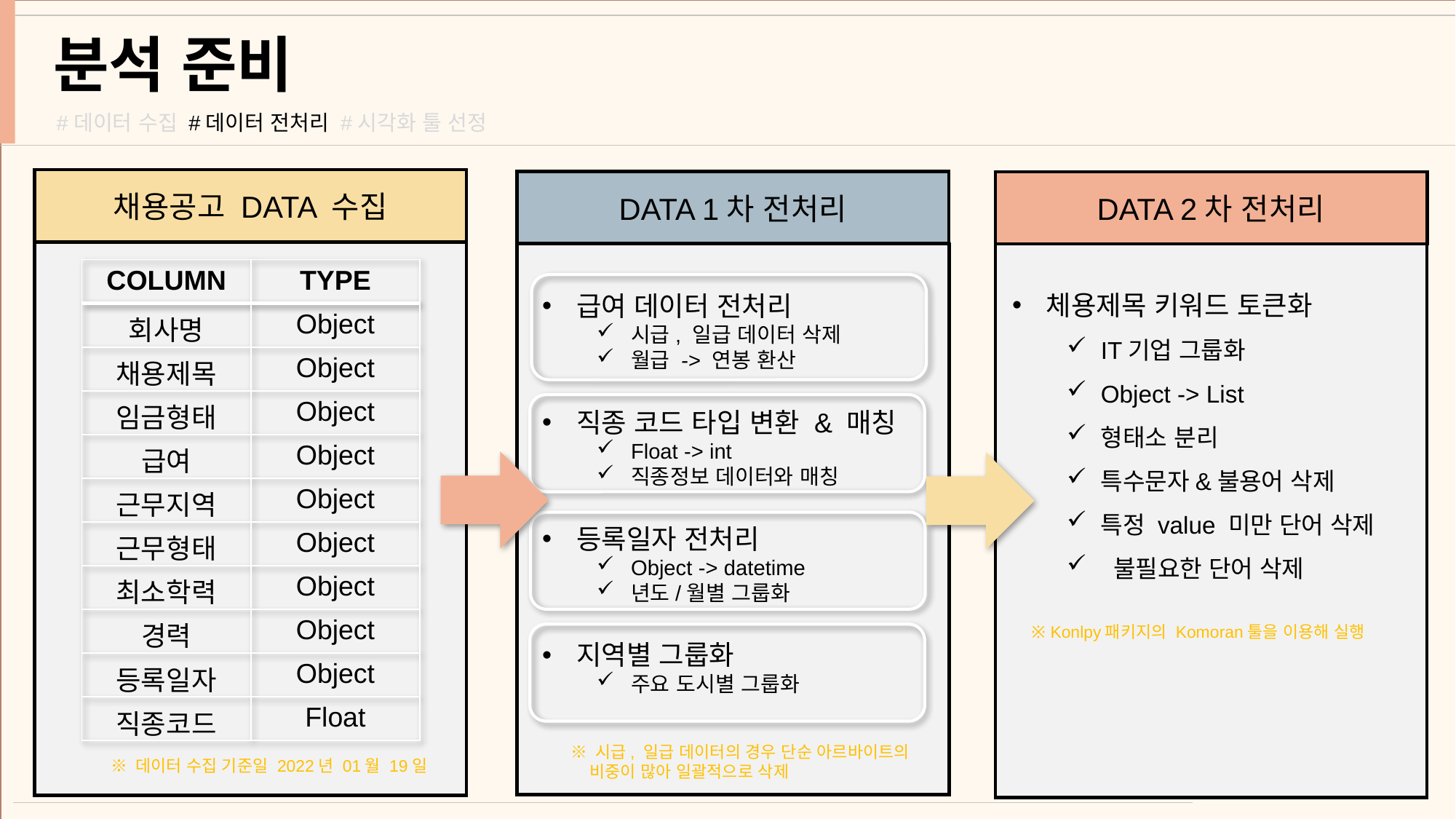

분석 준비
#데이터 수집 #데이터 전처리 #시각화 툴 선정

채용공고 DATA 수집
DATA 1차 전처리
DATA 2차 전처리

| COLUMN | TYPE |
| --- | --- |
| 회사명 | Object |
| 채용제목 | Object |
| 임금형태 | Object |
| 급여 | Object |
| 근무지역 | Object |
| 근무형태 | Object |
| 최소학력 | Object |
| 경력 | Object |
| 등록일자 | Object |
| 직종코드 | Float |

체용제목 키워드 토큰화
IT기업 그룹화
Object -> List
형태소 분리
특수문자&불용어 삭제
특정 value 미만 단어 삭제
 불필요한 단어 삭제

급여 데이터 전처리
시급, 일급 데이터 삭제
월급 -> 연봉 환산

직종 코드 타입 변환 & 매칭
Float -> int
직종정보 데이터와 매칭

등록일자 전처리
Object -> datetime
년도/월별 그룹화

지역별 그룹화
주요 도시별 그룹화

※ Konlpy패키지의 Komoran툴을 이용해 실행

※ 시급, 일급 데이터의 경우 단순 아르바이트의
    비중이 많아 일괄적으로 삭제
※ 데이터 수집 기준일 2022년 01월 19일